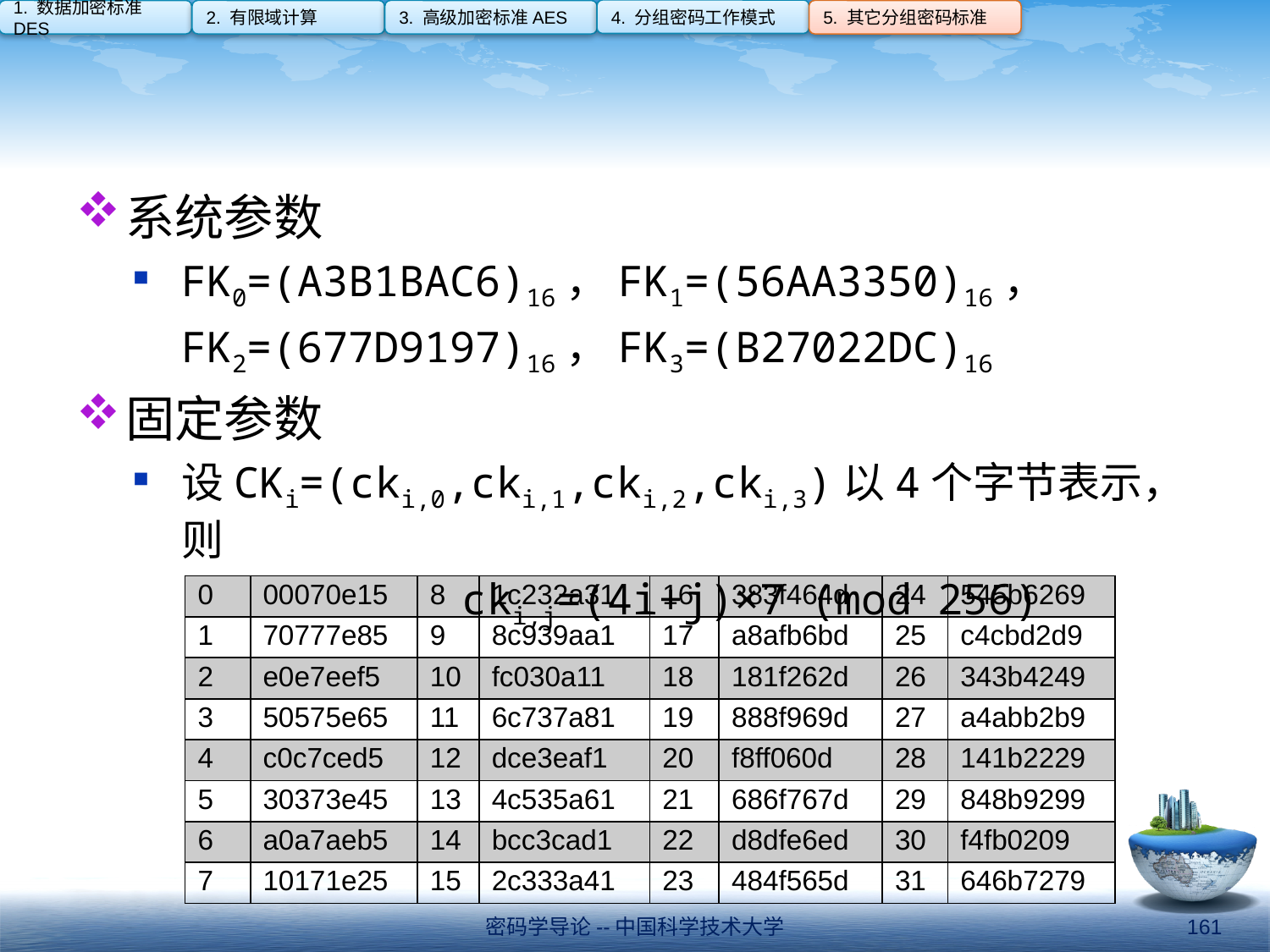

4. 分组密码工作模式
1. 数据加密标准DES
2. 有限域计算
3. 高级加密标准AES
5. 其它分组密码标准
#
系统参数
FK0=(A3B1BAC6)16，FK1=(56AA3350)16，
	FK2=(677D9197)16，FK3=(B27022DC)16
固定参数
设CKi=(cki,0,cki,1,cki,2,cki,3)以4个字节表示，则
cki,j=(4i+j)×7 (mod 256)
| 0 | 00070e15 | 8 | 1c232a31 | 16 | 383f464d | 24 | 545b6269 |
| --- | --- | --- | --- | --- | --- | --- | --- |
| 1 | 70777e85 | 9 | 8c939aa1 | 17 | a8afb6bd | 25 | c4cbd2d9 |
| 2 | e0e7eef5 | 10 | fc030a11 | 18 | 181f262d | 26 | 343b4249 |
| 3 | 50575e65 | 11 | 6c737a81 | 19 | 888f969d | 27 | a4abb2b9 |
| 4 | c0c7ced5 | 12 | dce3eaf1 | 20 | f8ff060d | 28 | 141b2229 |
| 5 | 30373e45 | 13 | 4c535a61 | 21 | 686f767d | 29 | 848b9299 |
| 6 | a0a7aeb5 | 14 | bcc3cad1 | 22 | d8dfe6ed | 30 | f4fb0209 |
| 7 | 10171e25 | 15 | 2c333a41 | 23 | 484f565d | 31 | 646b7279 |
密码学导论--中国科学技术大学
161